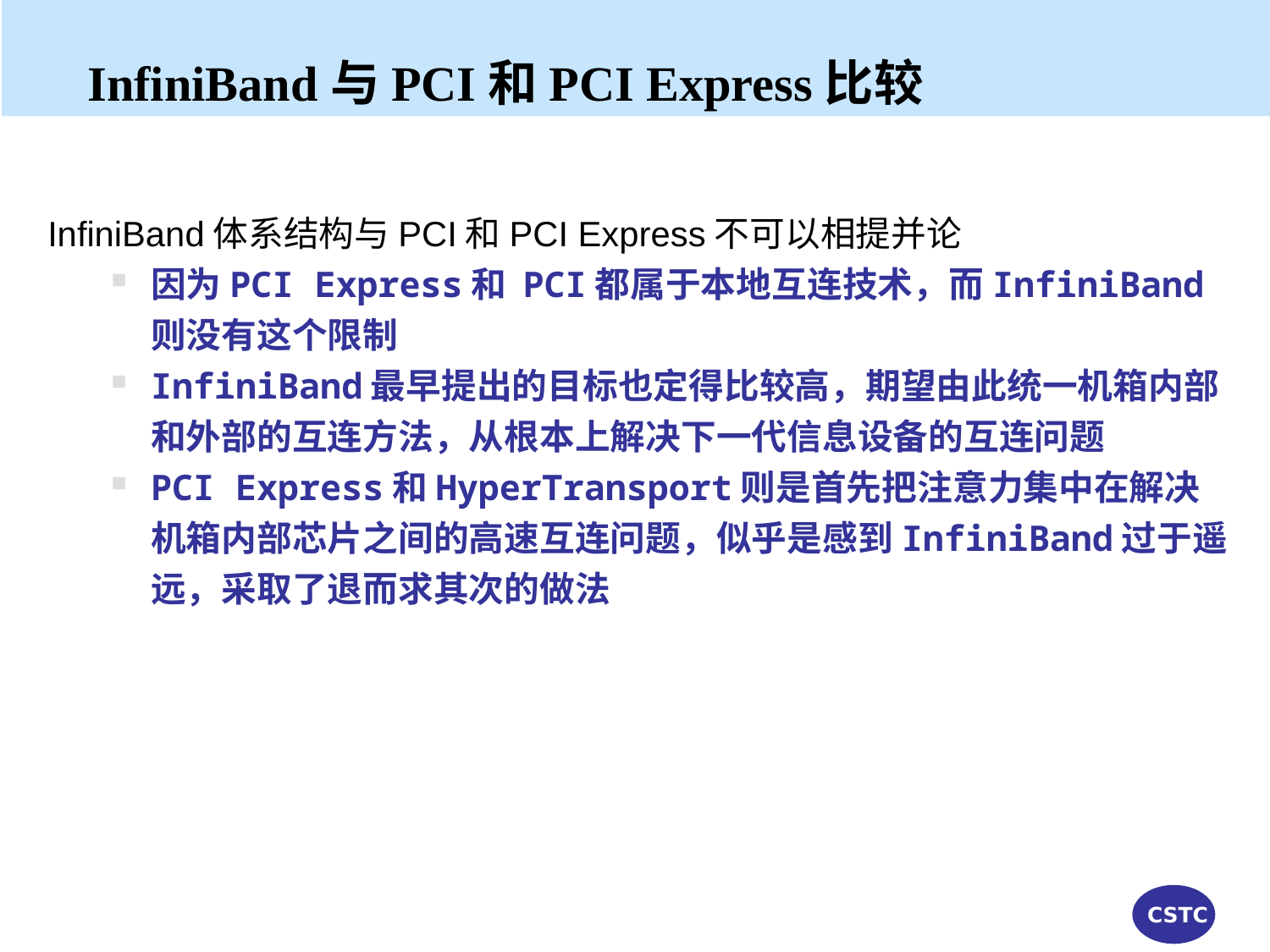

InfiniBand与PCI和PCI Express比较
InfiniBand体系结构与PCI和PCI Express不可以相提并论
因为PCI Express和 PCI都属于本地互连技术，而InfiniBand则没有这个限制
InfiniBand最早提出的目标也定得比较高，期望由此统一机箱内部和外部的互连方法，从根本上解决下一代信息设备的互连问题
PCI Express和HyperTransport则是首先把注意力集中在解决机箱内部芯片之间的高速互连问题，似乎是感到InfiniBand过于遥远，采取了退而求其次的做法